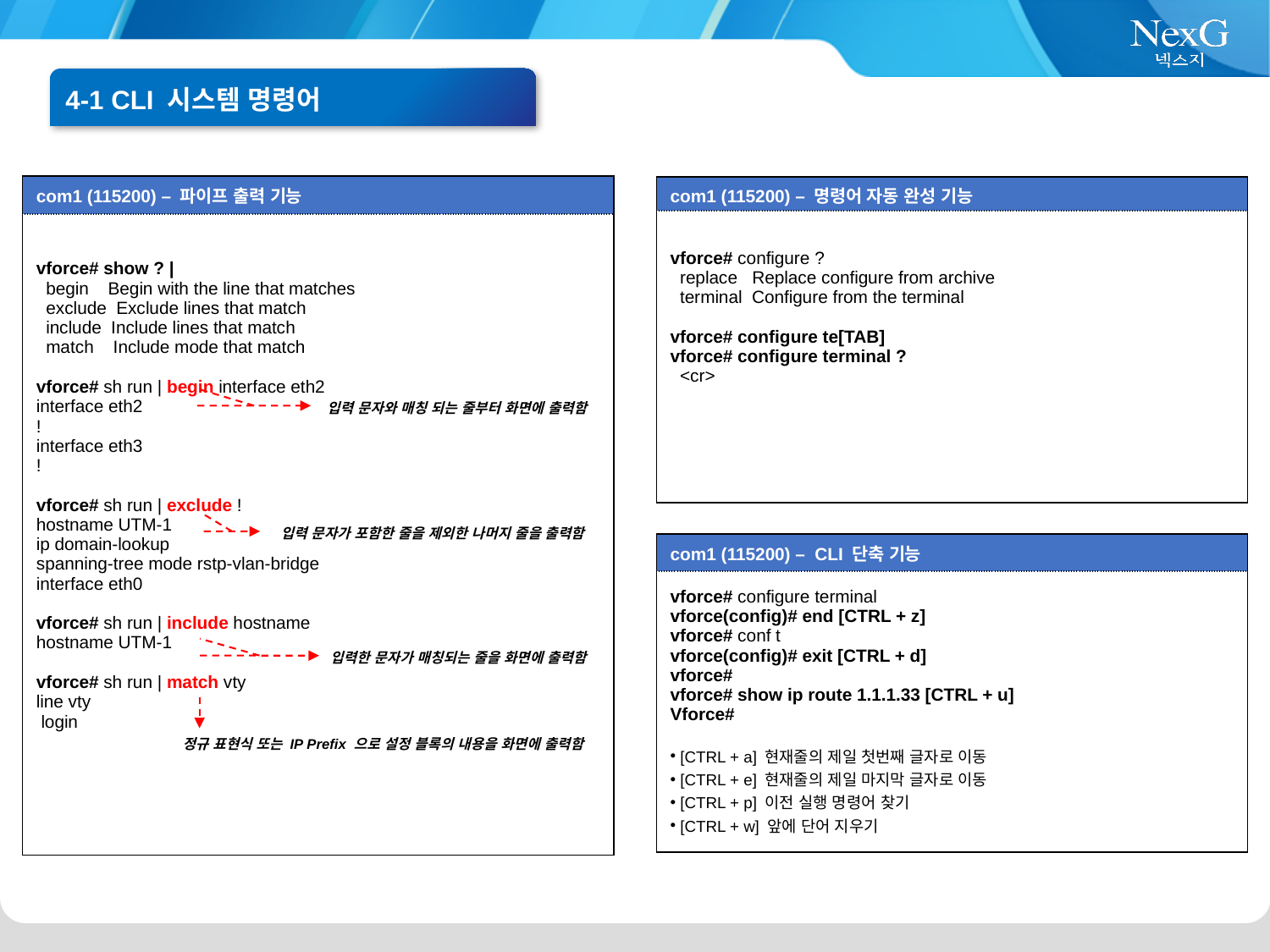

4-1 CLI 시스템 명령어
| com1 (115200) – 파이프 출력 기능 |
| --- |
| vforce# show ? | begin Begin with the line that matches exclude Exclude lines that match include Include lines that match match Include mode that match vforce# sh run | begin interface eth2 interface eth2 ! interface eth3 ! vforce# sh run | exclude ! hostname UTM-1 ip domain-lookup spanning-tree mode rstp-vlan-bridge interface eth0 vforce# sh run | include hostname hostname UTM-1 vforce# sh run | match vty line vty login |
| com1 (115200) – 명령어 자동 완성 기능 |
| --- |
| vforce# configure ? replace Replace configure from archive terminal Configure from the terminal vforce# configure te[TAB] vforce# configure terminal ? <cr> |
입력 문자와 매칭 되는 줄부터 화면에 출력함

입력 문자가 포함한 줄을 제외한 나머지 줄을 출력함

| com1 (115200) – CLI 단축 기능 |
| --- |
| vforce# configure terminal vforce(config)# end [CTRL + z] vforce# conf t vforce(config)# exit [CTRL + d] vforce# vforce# show ip route 1.1.1.33 [CTRL + u] Vforce# [CTRL + a] 현재줄의 제일 첫번째 글자로 이동 [CTRL + e] 현재줄의 제일 마지막 글자로 이동 [CTRL + p] 이전 실행 명령어 찾기 [CTRL + w] 앞에 단어 지우기 |
입력한 문자가 매칭되는 줄을 화면에 출력함

정규 표현식 또는 IP Prefix 으로 설정 블록의 내용을 화면에 출력함